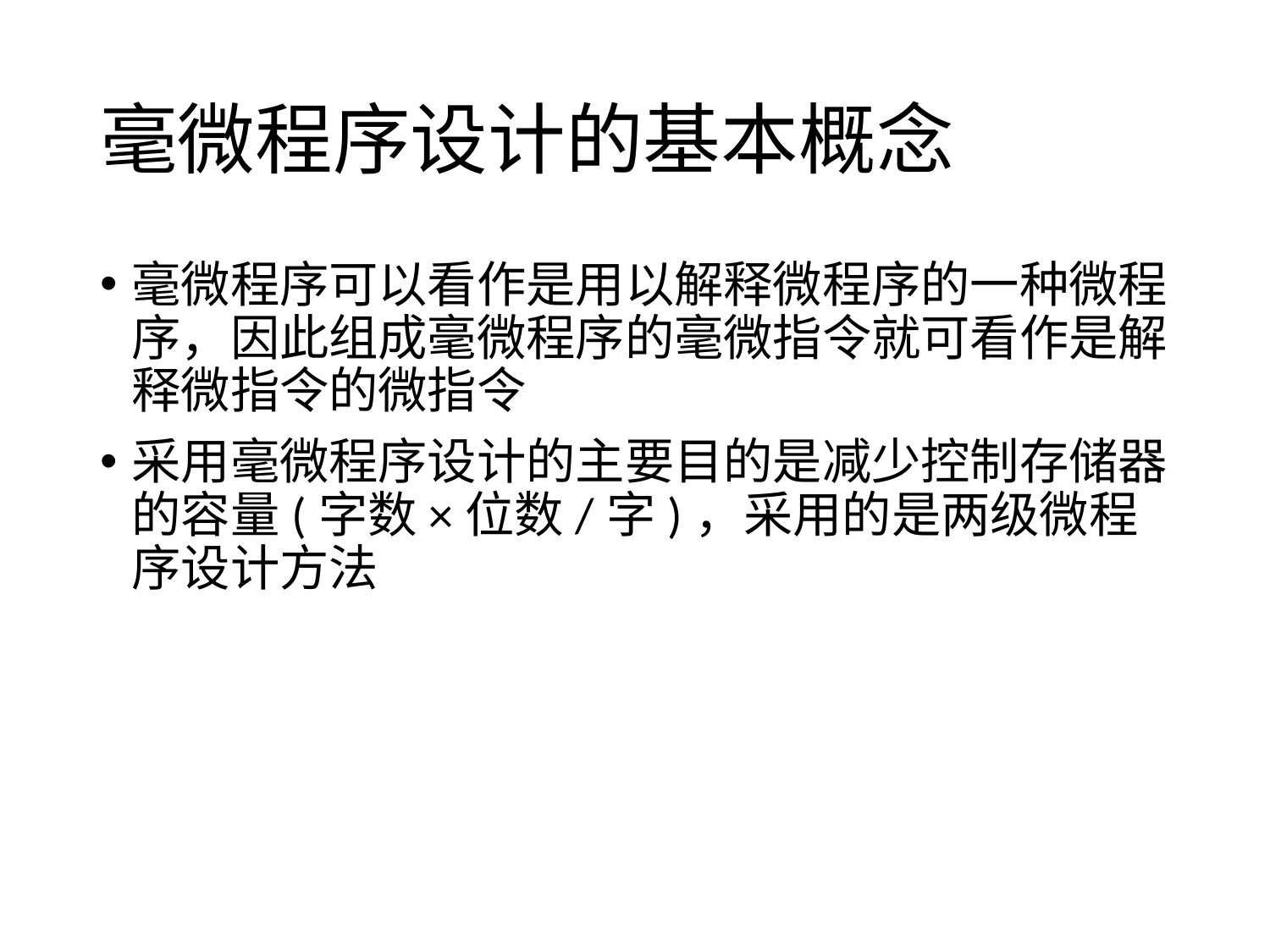

# 毫微程序设计的基本概念
毫微程序可以看作是用以解释微程序的一种微程序，因此组成毫微程序的毫微指令就可看作是解释微指令的微指令
采用毫微程序设计的主要目的是减少控制存储器的容量(字数×位数/字)，采用的是两级微程序设计方法